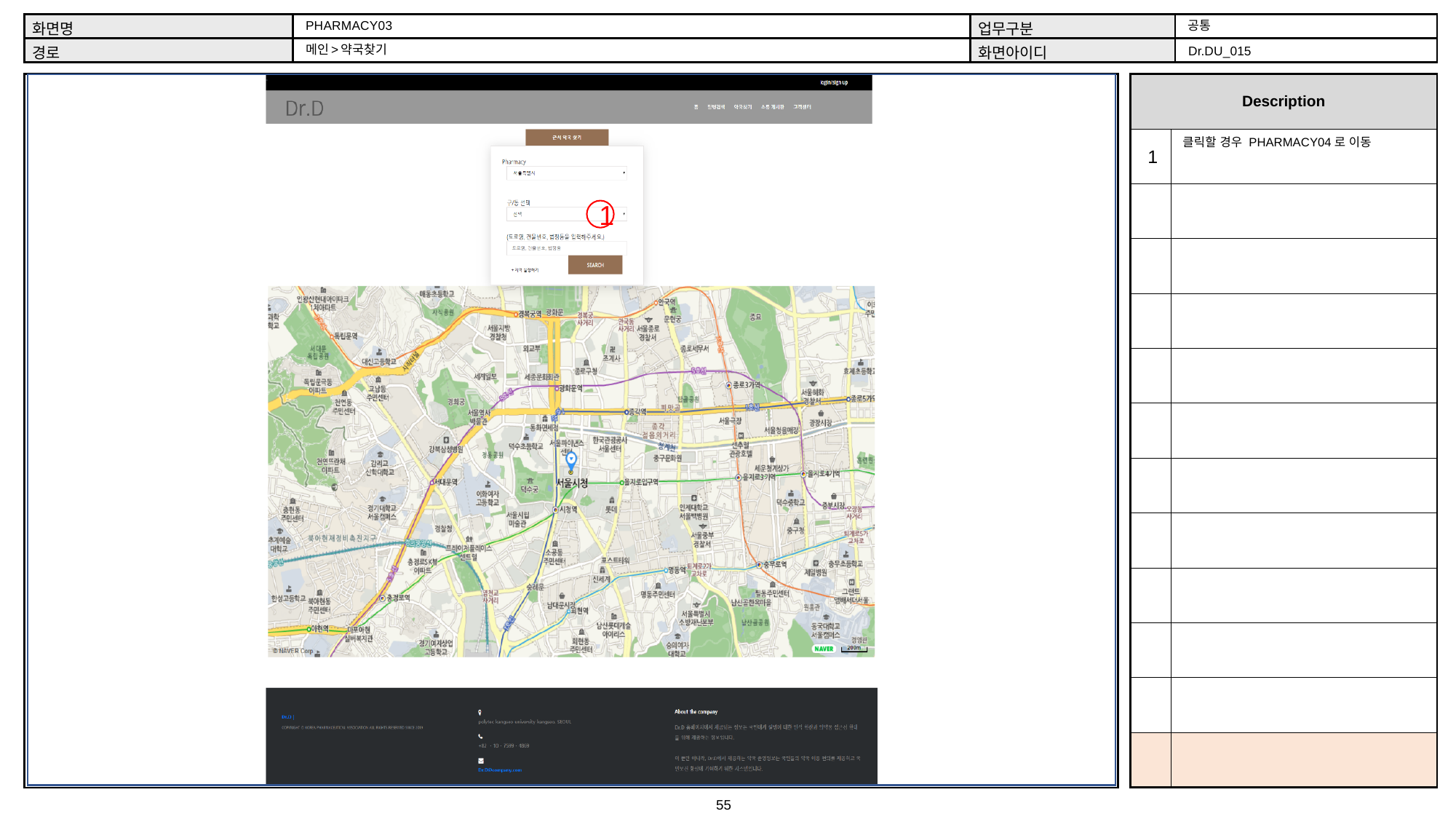

공통
PHARMACY03
메인>약국찾기
Dr.DU_015

클릭할 경우 PHARMACY04로 이동
1
1